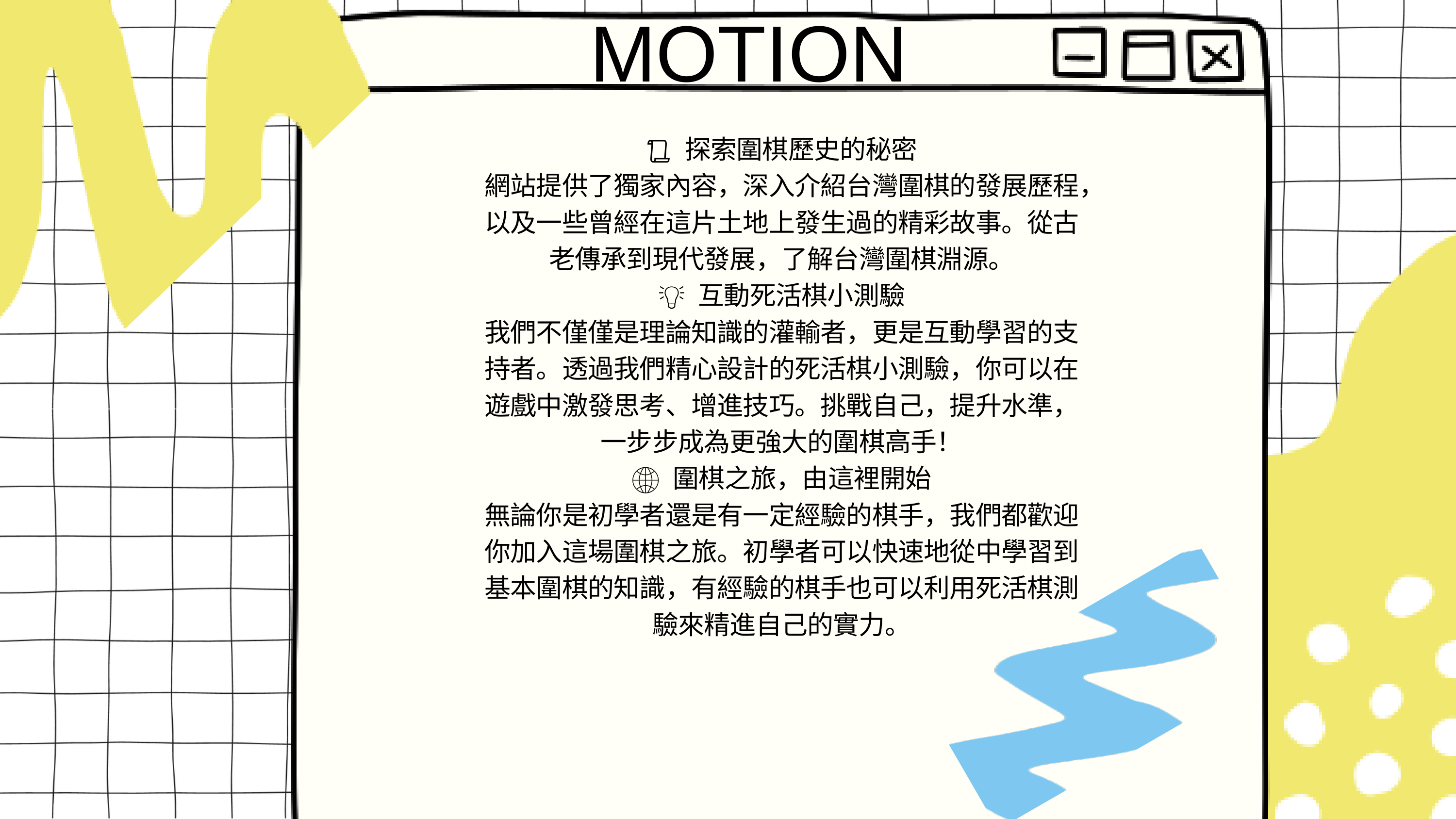

MOTION

📜 探索圍棋歷史的秘密
網站提供了獨家內容，深入介紹台灣圍棋的發展歷程，以及一些曾經在這片土地上發生過的精彩故事。從古老傳承到現代發展，了解台灣圍棋淵源。
💡 互動死活棋小測驗
我們不僅僅是理論知識的灌輸者，更是互動學習的支持者。透過我們精心設計的死活棋小測驗，你可以在遊戲中激發思考、增進技巧。挑戰自己，提升水準，一步步成為更強大的圍棋高手！
🌐 圍棋之旅，由這裡開始
無論你是初學者還是有一定經驗的棋手，我們都歡迎你加入這場圍棋之旅。初學者可以快速地從中學習到基本圍棋的知識，有經驗的棋手也可以利用死活棋測驗來精進自己的實力。